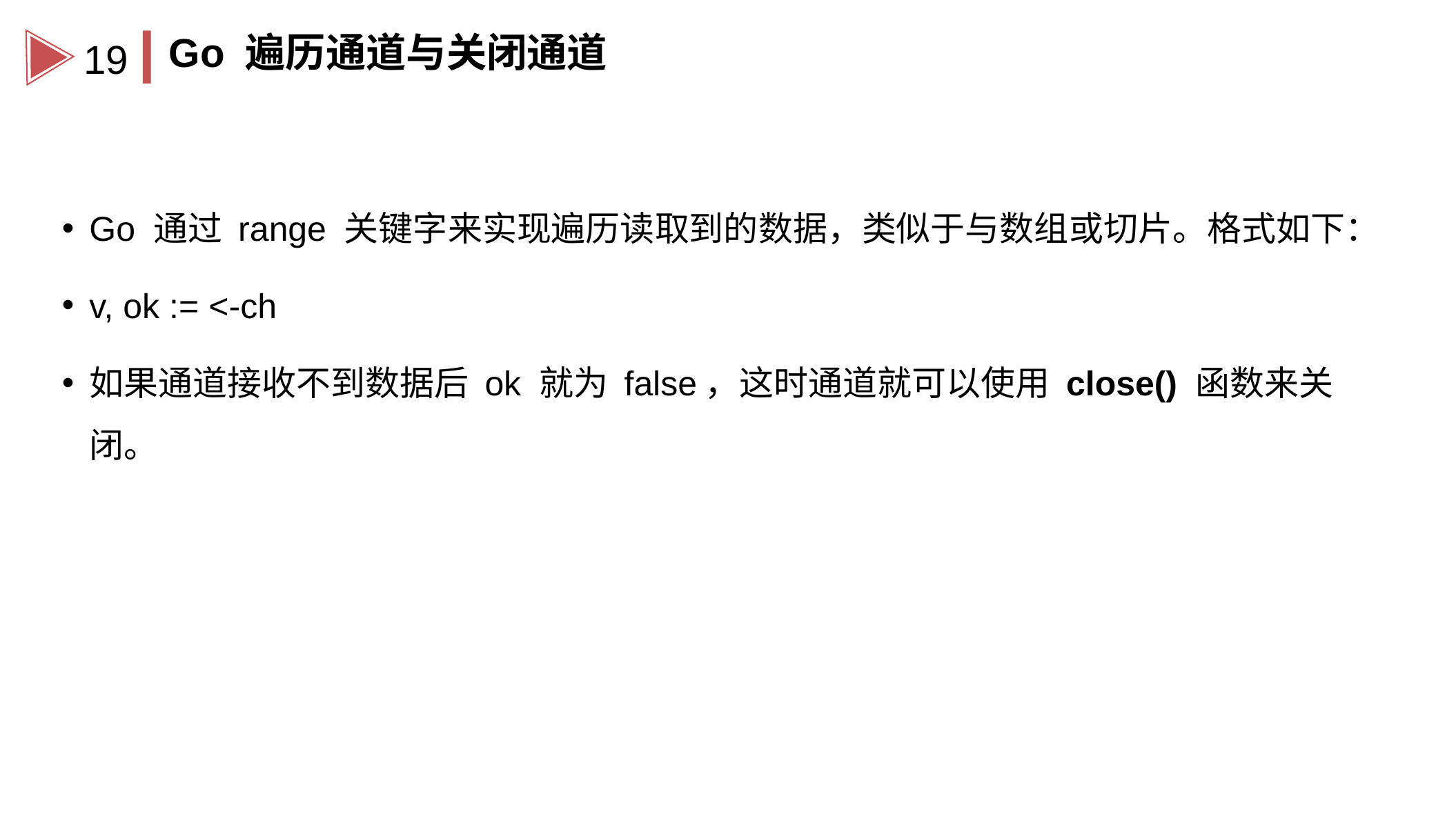

Go 遍历通道与关闭通道
19

Go 通过 range 关键字来实现遍历读取到的数据，类似于与数组或切片。格式如下：
v, ok := <-ch
如果通道接收不到数据后 ok 就为 false，这时通道就可以使用 close() 函数来关闭。